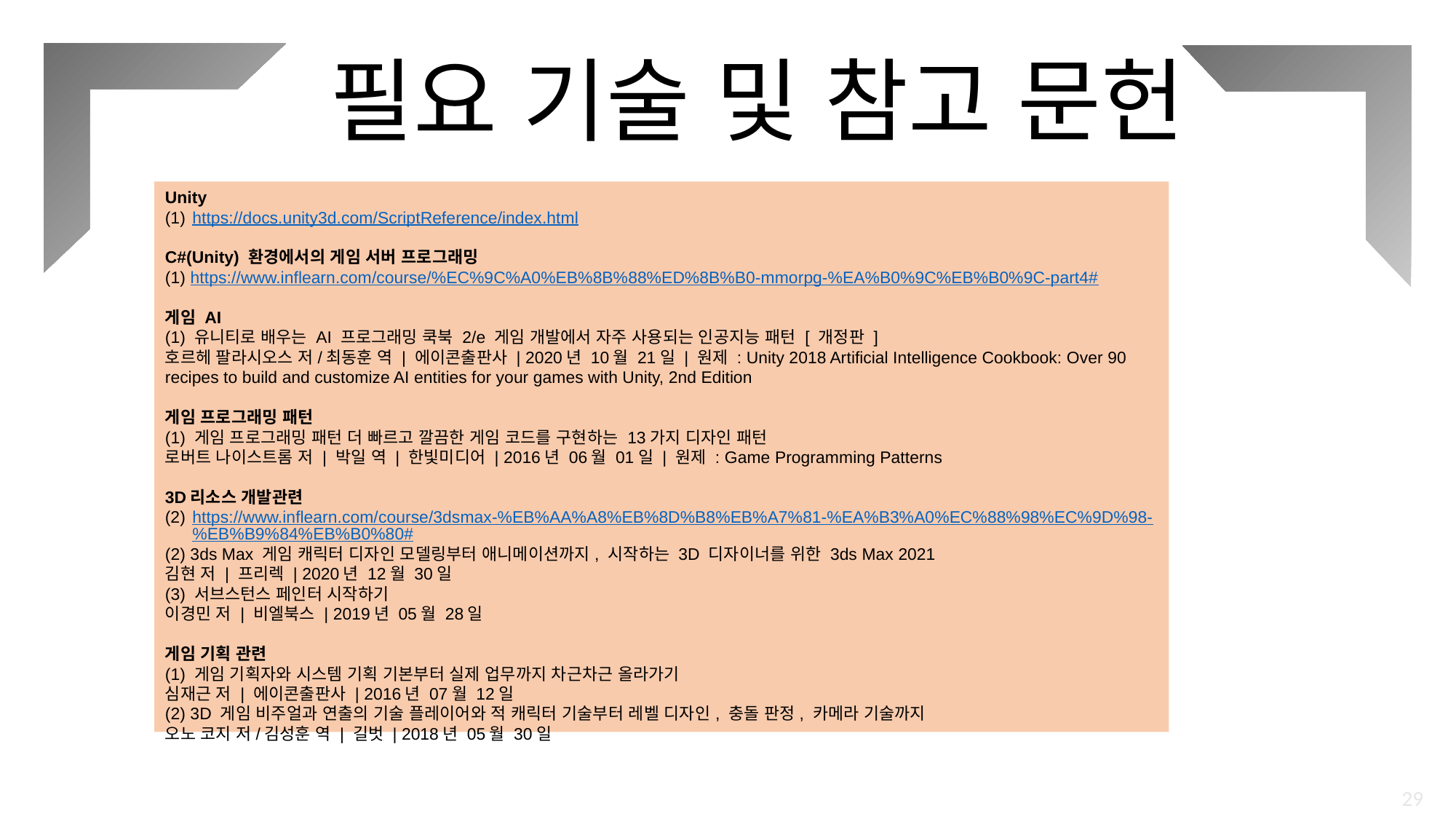

필요 기술 및 참고 문헌
Unity
https://docs.unity3d.com/ScriptReference/index.html

C#(Unity) 환경에서의 게임 서버 프로그래밍
(1) https://www.inflearn.com/course/%EC%9C%A0%EB%8B%88%ED%8B%B0-mmorpg-%EA%B0%9C%EB%B0%9C-part4#

게임 AI
(1) 유니티로 배우는 AI 프로그래밍 쿡북 2/e 게임 개발에서 자주 사용되는 인공지능 패턴 [ 개정판 ]
호르헤 팔라시오스 저/최동훈 역 | 에이콘출판사 | 2020년 10월 21일 | 원제 : Unity 2018 Artificial Intelligence Cookbook: Over 90 recipes to build and customize AI entities for your games with Unity, 2nd Edition

게임 프로그래밍 패턴
(1) 게임 프로그래밍 패턴 더 빠르고 깔끔한 게임 코드를 구현하는 13가지 디자인 패턴
로버트 나이스트롬 저 | 박일 역 | 한빛미디어 | 2016년 06월 01일 | 원제 : Game Programming Patterns

3D리소스 개발관련
https://www.inflearn.com/course/3dsmax-%EB%AA%A8%EB%8D%B8%EB%A7%81-%EA%B3%A0%EC%88%98%EC%9D%98-%EB%B9%84%EB%B0%80#
(2) 3ds Max 게임 캐릭터 디자인 모델링부터 애니메이션까지, 시작하는 3D 디자이너를 위한 3ds Max 2021
김현 저 | 프리렉 | 2020년 12월 30일
(3) 서브스턴스 페인터 시작하기
이경민 저 | 비엘북스 | 2019년 05월 28일

게임 기획 관련
(1) 게임 기획자와 시스템 기획 기본부터 실제 업무까지 차근차근 올라가기
심재근 저 | 에이콘출판사 | 2016년 07월 12일
(2) 3D 게임 비주얼과 연출의 기술 플레이어와 적 캐릭터 기술부터 레벨 디자인, 충돌 판정, 카메라 기술까지
오노 코지 저/김성훈 역 | 길벗 | 2018년 05월 30일